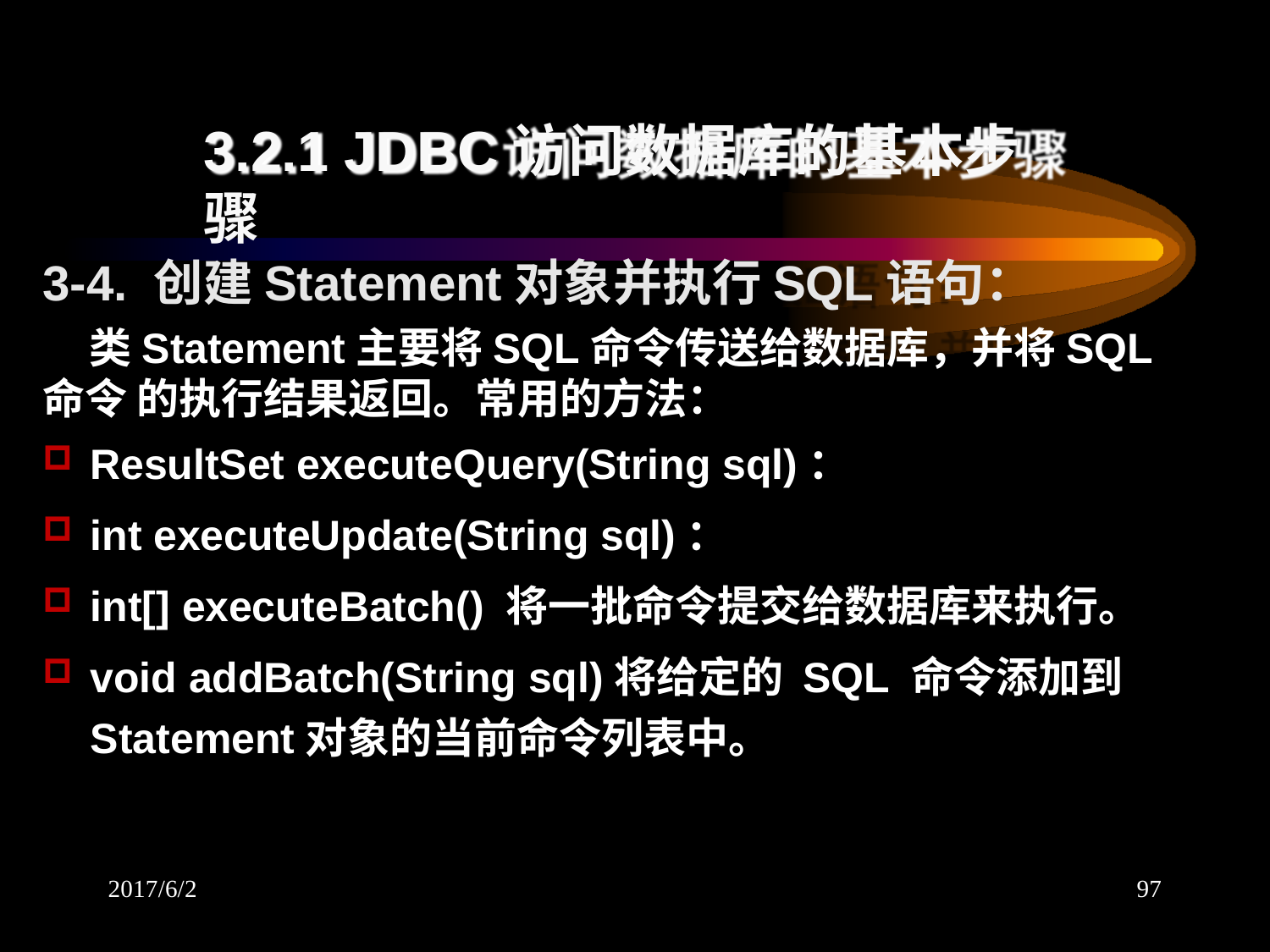

# 3.2.1 JDBC访问数据库的基本步骤

3-4. 创建Statement对象并执行SQL语句：
类Statement主要将SQL命令传送给数据库，并将SQL命令 的执行结果返回。常用的方法：
ResultSet executeQuery(String sql)：
int executeUpdate(String sql)：
int[] executeBatch() 将一批命令提交给数据库来执行。
void addBatch(String sql)将给定的 SQL 命令添加到
Statement对象的当前命令列表中。

2017/6/2
97